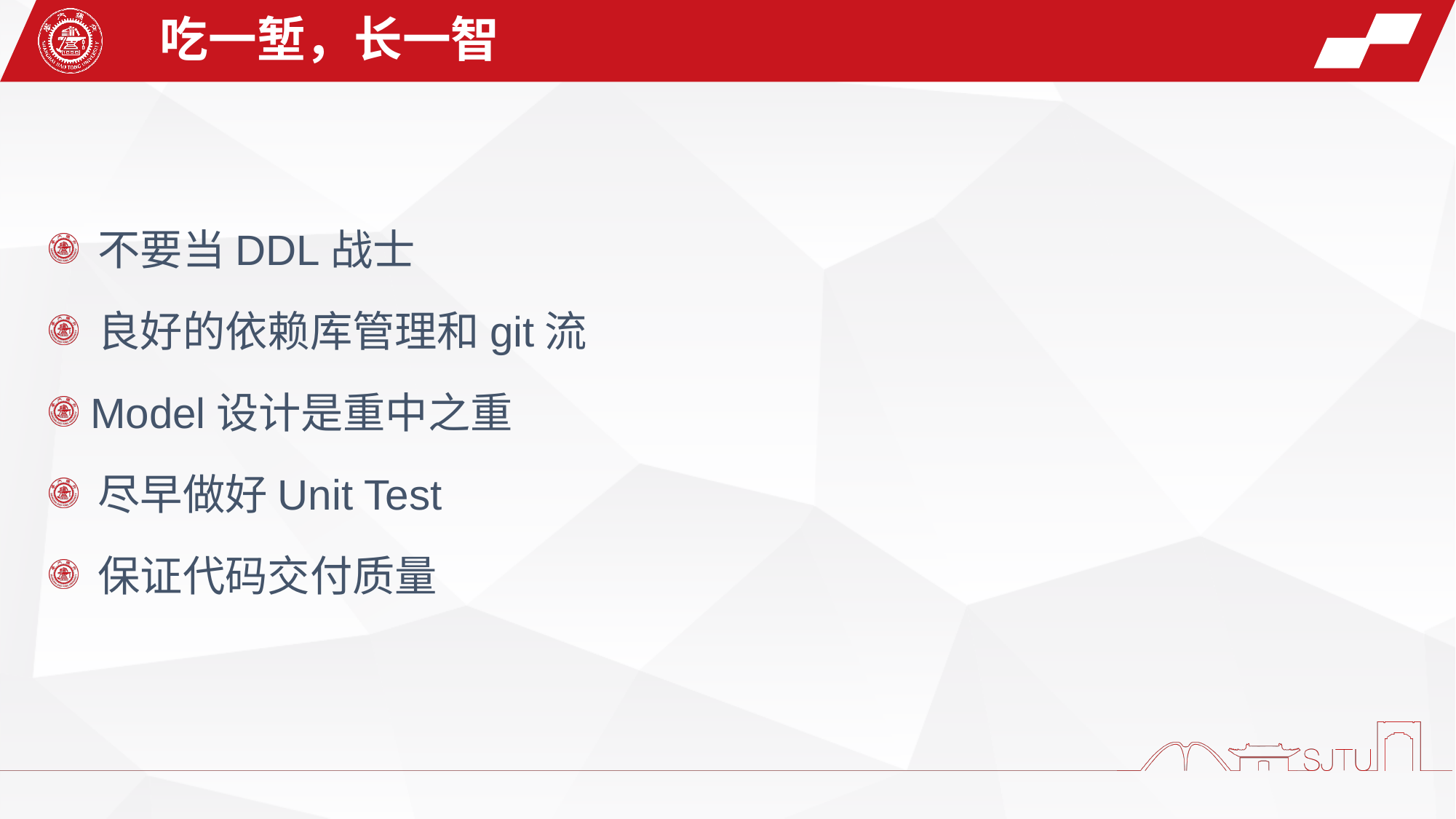

吃一堑，长一智

 不要当DDL战士
 良好的依赖库管理和git流
 Model设计是重中之重
 尽早做好Unit Test
 保证代码交付质量